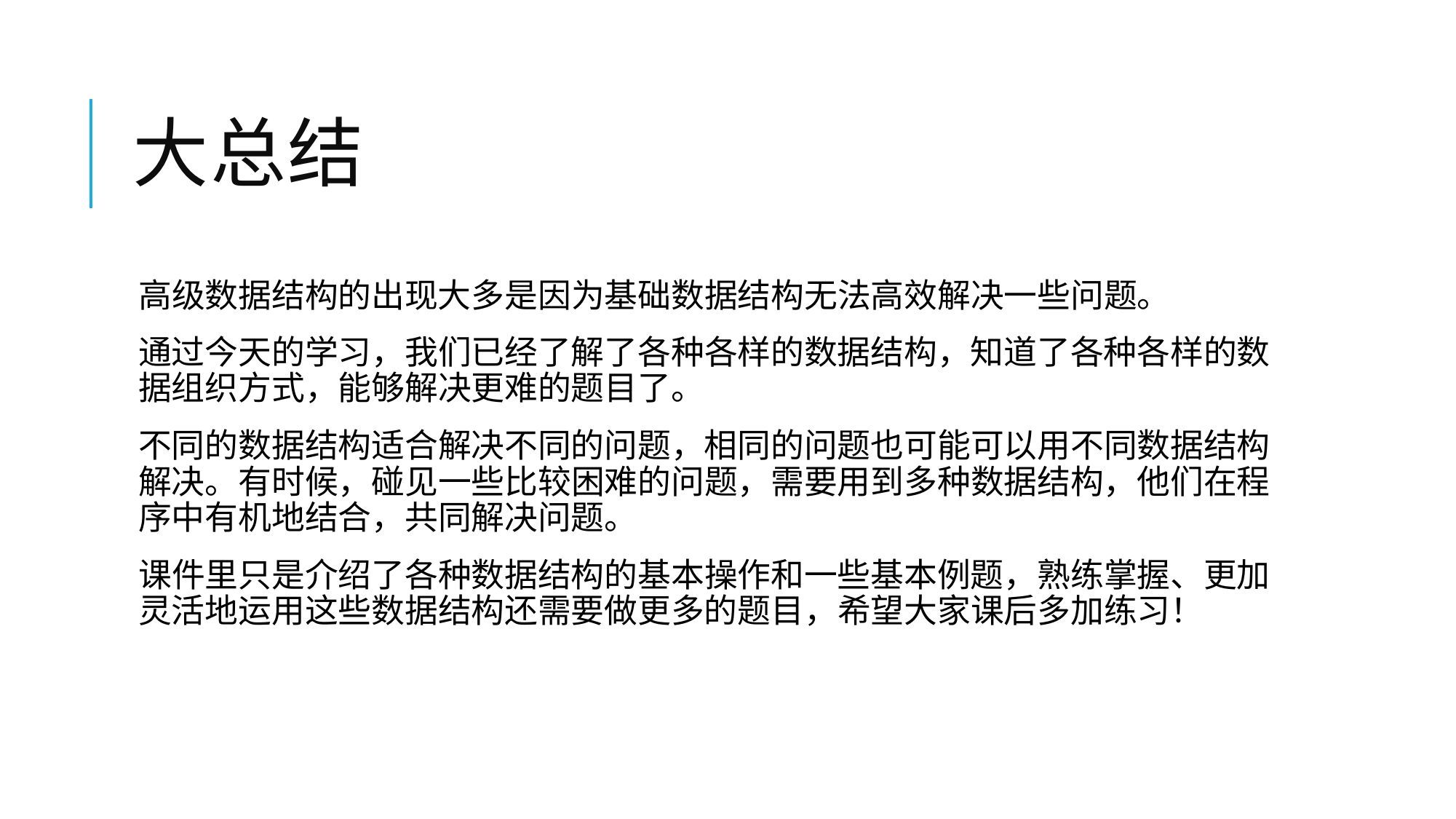

# 大总结
高级数据结构的出现大多是因为基础数据结构无法高效解决一些问题。
通过今天的学习，我们已经了解了各种各样的数据结构，知道了各种各样的数据组织方式，能够解决更难的题目了。
不同的数据结构适合解决不同的问题，相同的问题也可能可以用不同数据结构解决。有时候，碰见一些比较困难的问题，需要用到多种数据结构，他们在程序中有机地结合，共同解决问题。
课件里只是介绍了各种数据结构的基本操作和一些基本例题，熟练掌握、更加灵活地运用这些数据结构还需要做更多的题目，希望大家课后多加练习！